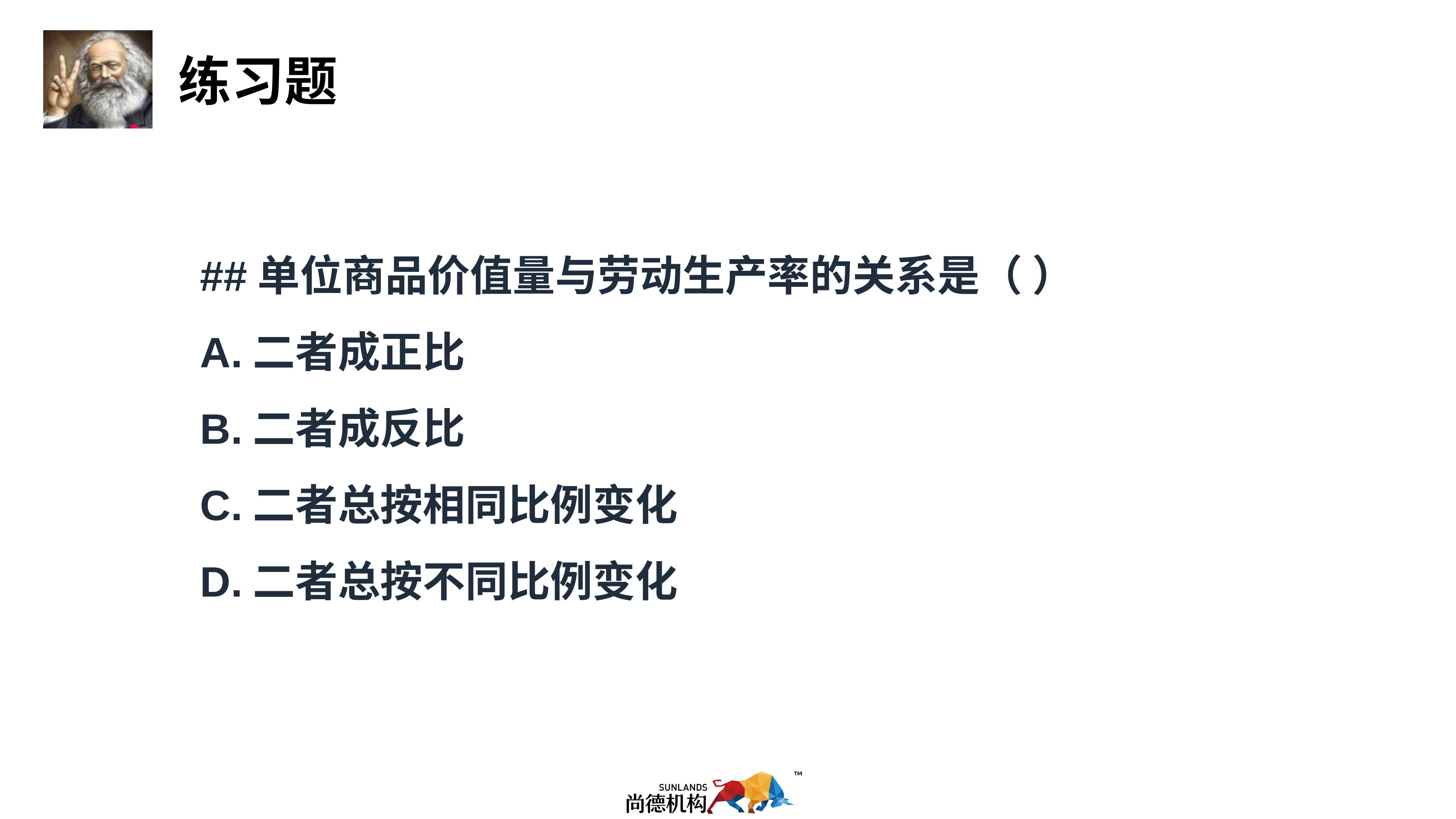

##单位商品价值量与劳动生产率的关系是（ ）
A.二者成正比
B.二者成反比
C.二者总按相同比例变化
D.二者总按不同比例变化